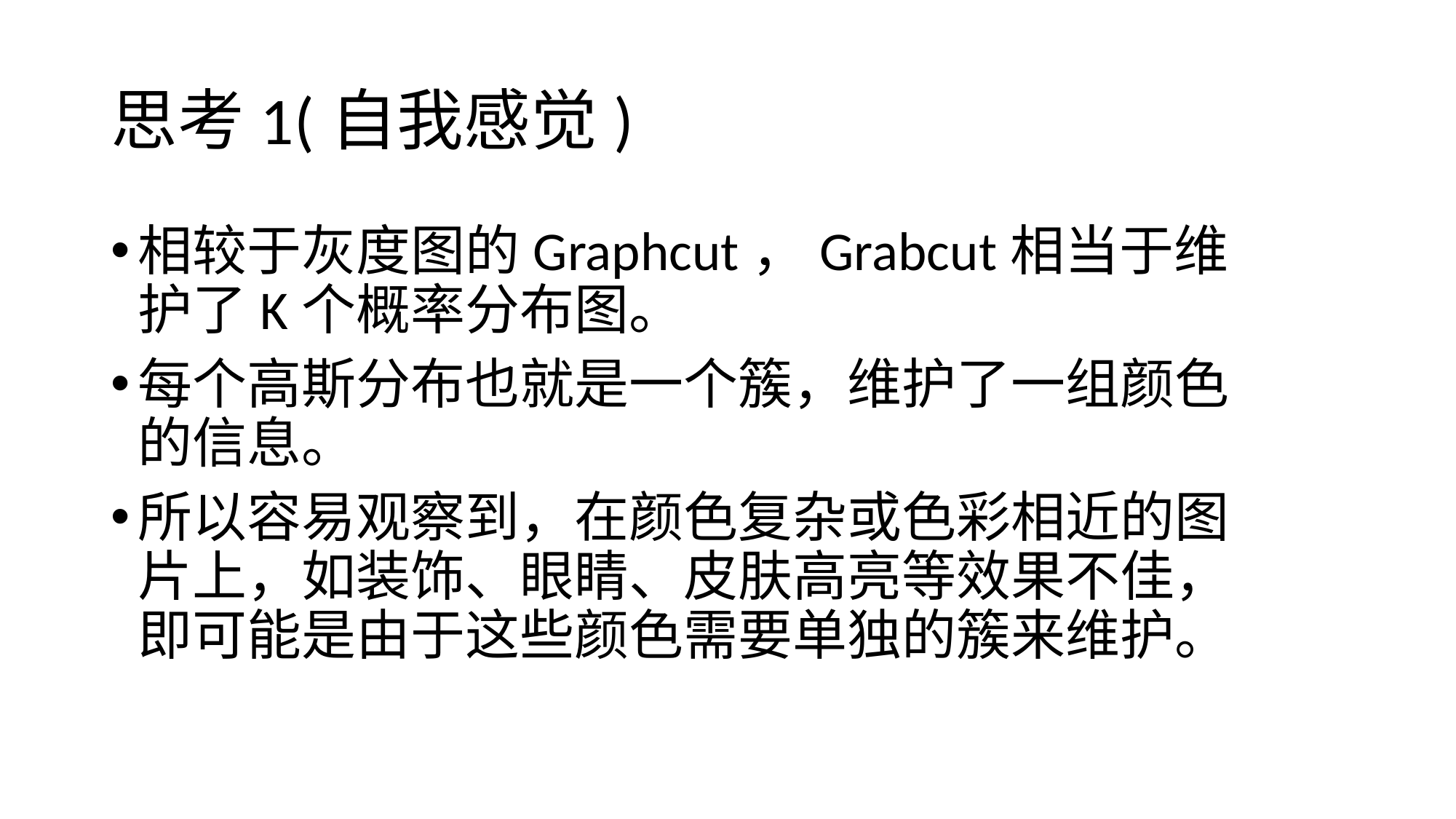

# 思考1(自我感觉)
相较于灰度图的Graphcut，Grabcut相当于维护了K个概率分布图。
每个高斯分布也就是一个簇，维护了一组颜色的信息。
所以容易观察到，在颜色复杂或色彩相近的图片上，如装饰、眼睛、皮肤高亮等效果不佳，即可能是由于这些颜色需要单独的簇来维护。